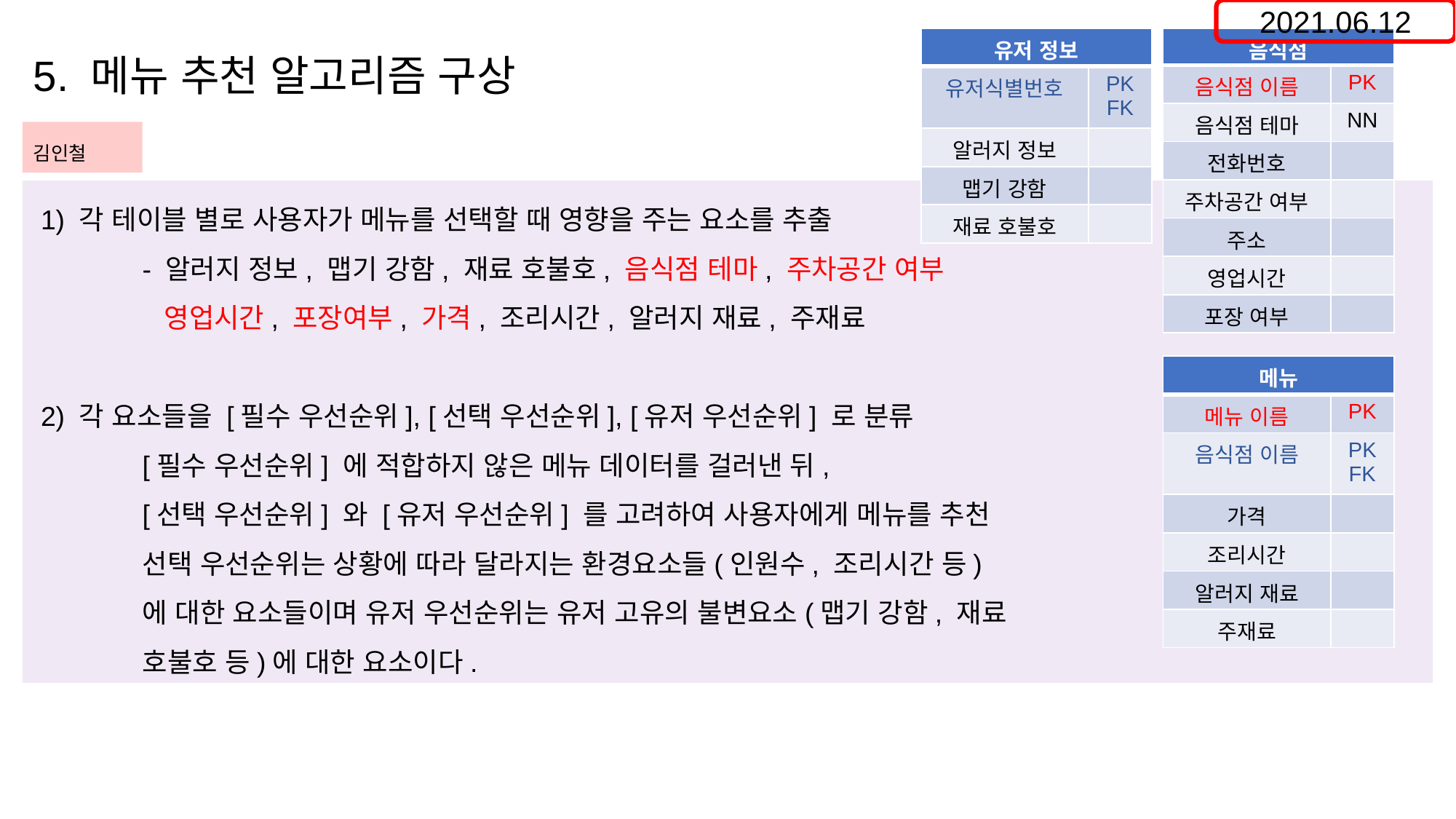

2021.06.12
5. 메뉴 추천 알고리즘 구상
| 유저 정보 |  |
| --- | --- |
| 유저식별번호 | PK FK |
| 알러지 정보 |  |
| 맵기 강함 |  |
| 재료 호불호 |  |
| 음식점 |  |
| --- | --- |
| 음식점 이름 | PK |
| 음식점 테마 | NN |
| 전화번호 |  |
| 주차공간 여부 |  |
| 주소 |  |
| 영업시간 |  |
| 포장 여부 |  |
김인철
 1) 각 테이블 별로 사용자가 메뉴를 선택할 때 영향을 주는 요소를 추출
	- 알러지 정보, 맵기 강함, 재료 호불호, 음식점 테마, 주차공간 여부
	  영업시간, 포장여부, 가격, 조리시간, 알러지 재료, 주재료

 2) 각 요소들을 [필수 우선순위], [선택 우선순위], [유저 우선순위] 로 분류
	[필수 우선순위] 에 적합하지 않은 메뉴 데이터를 걸러낸 뒤,
	[선택 우선순위] 와 [유저 우선순위] 를 고려하여 사용자에게 메뉴를 추천
	선택 우선순위는 상황에 따라 달라지는 환경요소들(인원수, 조리시간 등)
	에 대한 요소들이며 유저 우선순위는 유저 고유의 불변요소(맵기 강함, 재료
	호불호 등)에 대한 요소이다.
| 메뉴 |  |
| --- | --- |
| 메뉴 이름 | PK |
| 음식점 이름 | PK FK |
| 가격 |  |
| 조리시간 |  |
| 알러지 재료 |  |
| 주재료 |  |